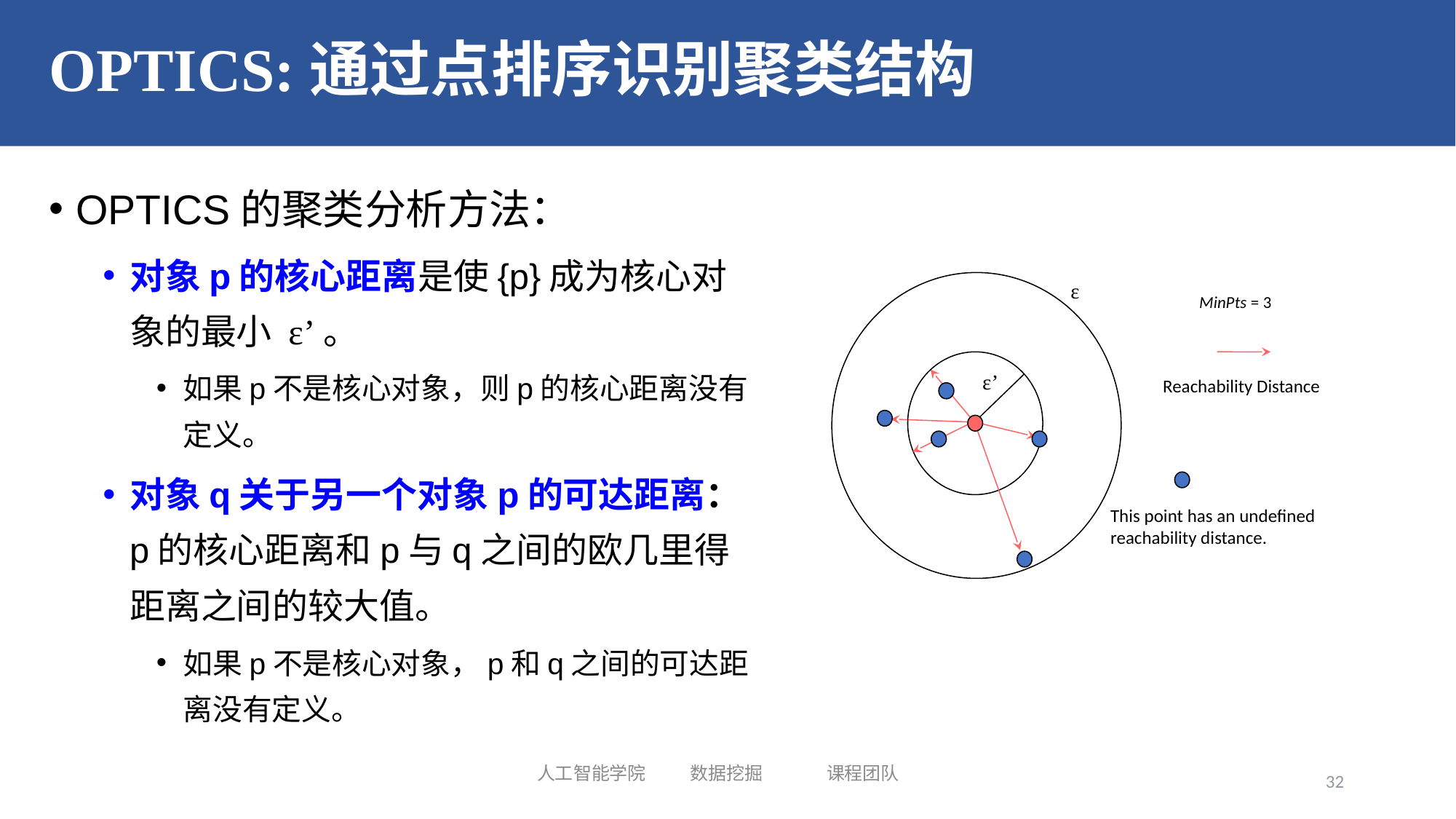

# OPTICS:通过点排序识别聚类结构
OPTICS的聚类分析方法：
对象p的核心距离是使{p}成为核心对象的最小 ε’。
如果p不是核心对象，则p的核心距离没有定义。
对象q关于另一个对象p的可达距离：p的核心距离和p与q之间的欧几里得距离之间的较大值。
如果p不是核心对象，p和q之间的可达距离没有定义。

ε
MinPts = 3

ε’
Reachability Distance

This point has an undefined reachability distance.

人工智能学院           数据挖掘                课程团队
32